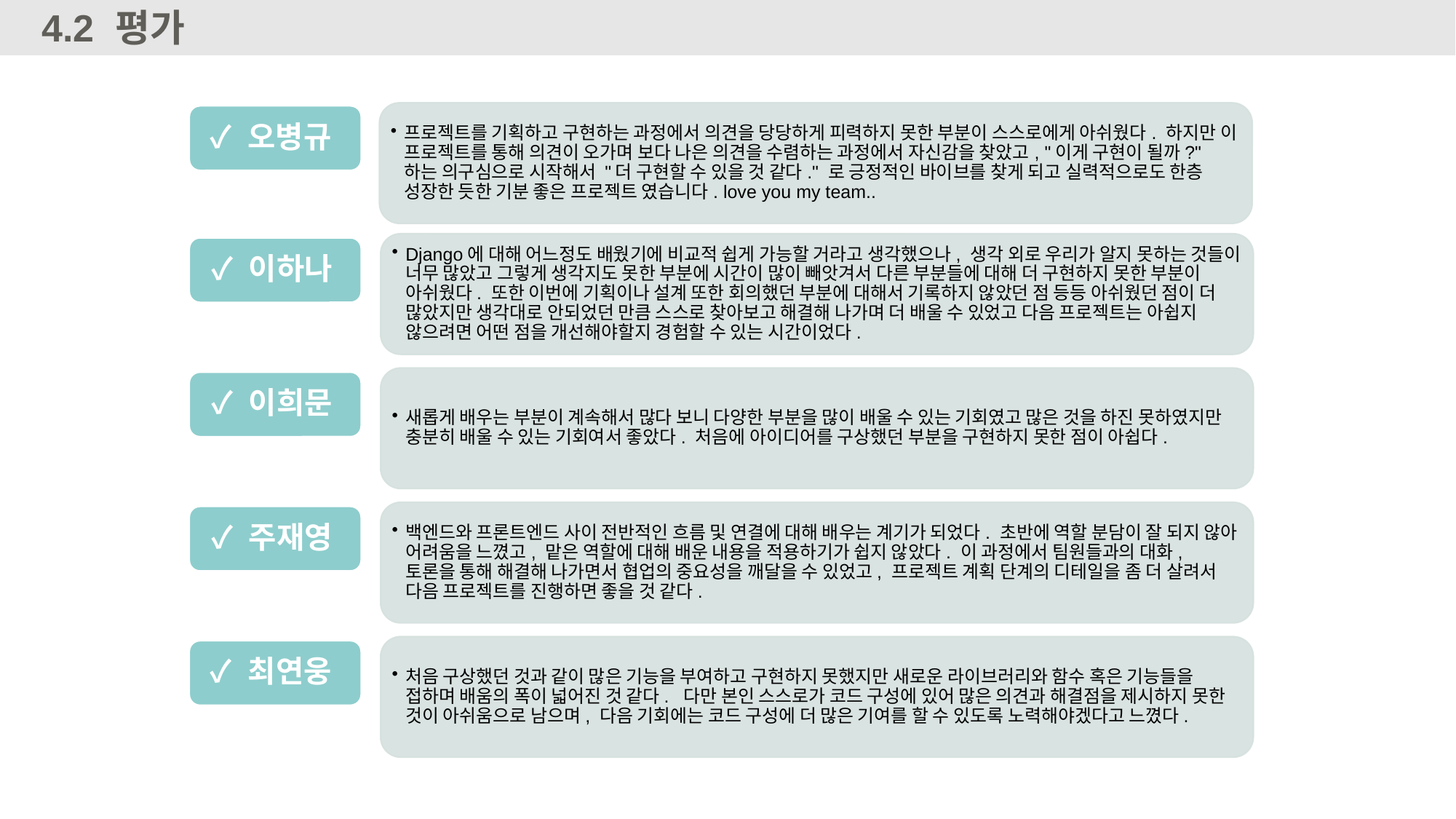

4.2
평가

프로젝트를 기획하고 구현하는 과정에서 의견을 당당하게 피력하지 못한 부분이 스스로에게 아쉬웠다. 하지만 이 프로젝트를 통해 의견이 오가며 보다 나은 의견을 수렴하는 과정에서 자신감을 찾았고, "이게 구현이 될까?" 하는 의구심으로 시작해서 "더 구현할 수 있을 것 같다." 로 긍정적인 바이브를 찾게 되고 실력적으로도 한층 성장한 듯한 기분 좋은 프로젝트 였습니다. love you my team..

✓ 오병규

Django에 대해 어느정도 배웠기에 비교적 쉽게 가능할 거라고 생각했으나, 생각 외로 우리가 알지 못하는 것들이 너무 많았고 그렇게 생각지도 못한 부분에 시간이 많이 빼앗겨서 다른 부분들에 대해 더 구현하지 못한 부분이 아쉬웠다. 또한 이번에 기획이나 설계 또한 회의했던 부분에 대해서 기록하지 않았던 점 등등 아쉬웠던 점이 더 많았지만 생각대로 안되었던 만큼 스스로 찾아보고 해결해 나가며 더 배울 수 있었고 다음 프로젝트는 아쉽지 않으려면 어떤 점을 개선해야할지 경험할 수 있는 시간이었다.

✓ 이하나

새롭게 배우는 부분이 계속해서 많다 보니 다양한 부분을 많이 배울 수 있는 기회였고 많은 것을 하진 못하였지만 충분히 배울 수 있는 기회여서 좋았다. 처음에 아이디어를 구상했던 부분을 구현하지 못한 점이 아쉽다.

✓ 이희문

백엔드와 프론트엔드 사이 전반적인 흐름 및 연결에 대해 배우는 계기가 되었다. 초반에 역할 분담이 잘 되지 않아 어려움을 느꼈고, 맡은 역할에 대해 배운 내용을 적용하기가 쉽지 않았다. 이 과정에서 팀원들과의 대화, 토론을 통해 해결해 나가면서 협업의 중요성을 깨달을 수 있었고, 프로젝트 계획 단계의 디테일을 좀 더 살려서 다음 프로젝트를 진행하면 좋을 것 같다.

✓ 주재영

처음 구상했던 것과 같이 많은 기능을 부여하고 구현하지 못했지만 새로운 라이브러리와 함수 혹은 기능들을 접하며 배움의 폭이 넓어진 것 같다.  다만 본인 스스로가 코드 구성에 있어 많은 의견과 해결점을 제시하지 못한 것이 아쉬움으로 남으며, 다음 기회에는 코드 구성에 더 많은 기여를 할 수 있도록 노력해야겠다고 느꼈다.

✓ 최연웅